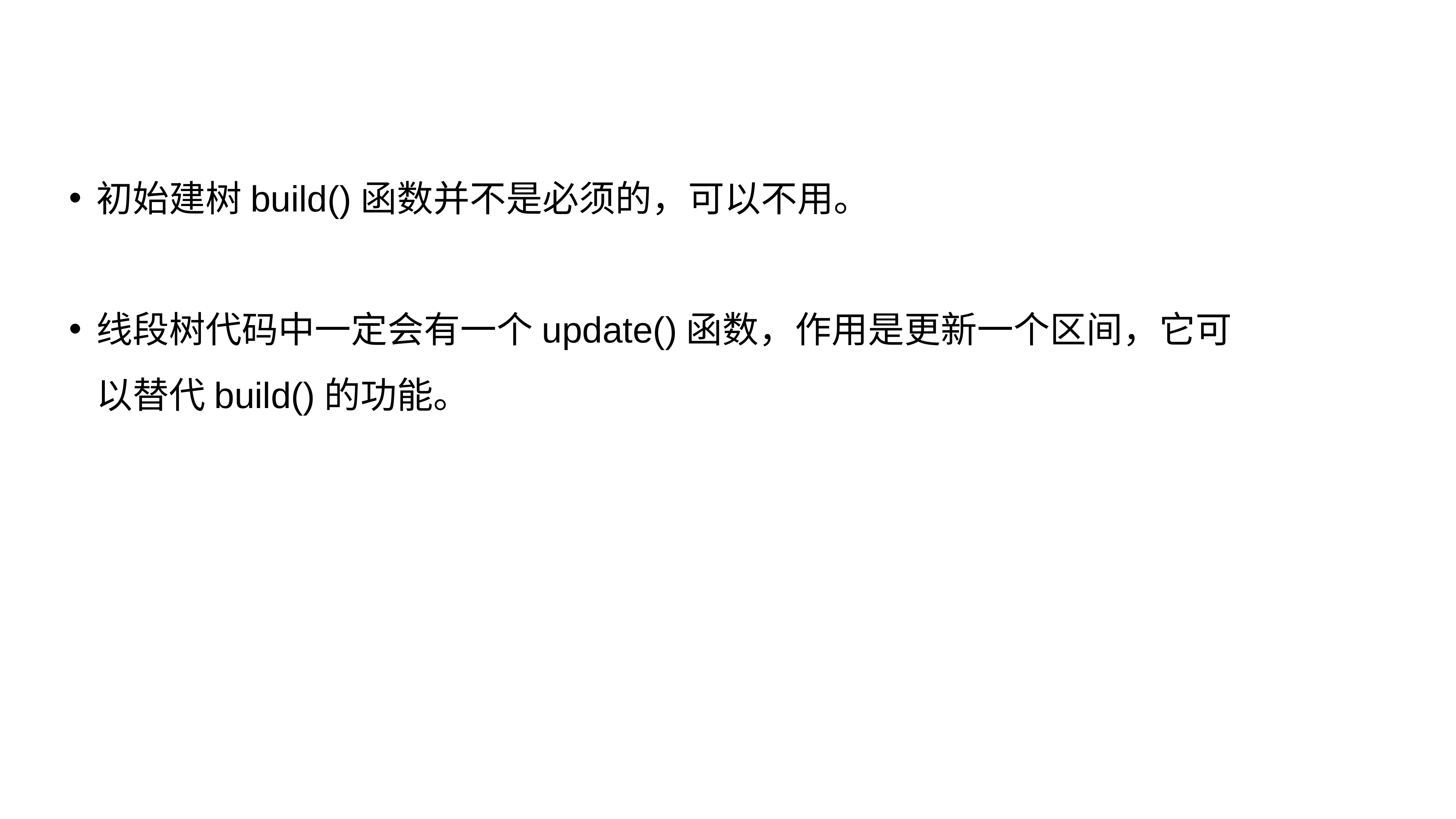

初始建树build()函数并不是必须的，可以不用。

线段树代码中一定会有一个update()函数，作用是更新一个区间，它可以替代build()的功能。